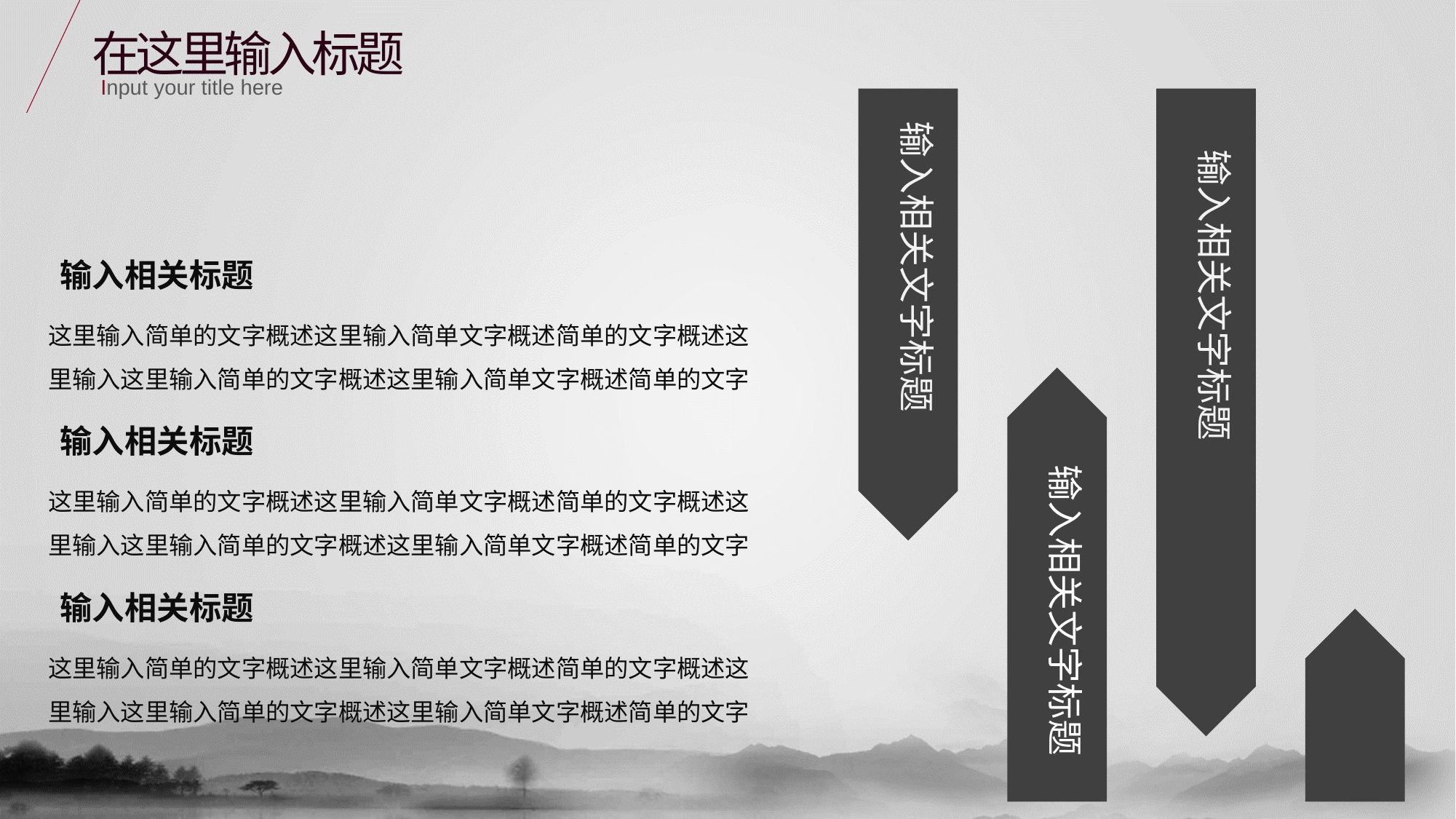

在这里输入标题
Input your title here
输入相关文字标题

输入相关文字标题

输入相关标题
这里输入简单的文字概述这里输入简单文字概述简单的文字概述这里输入这里输入简单的文字概述这里输入简单文字概述简单的文字
输入相关文字标题

输入相关标题
这里输入简单的文字概述这里输入简单文字概述简单的文字概述这里输入这里输入简单的文字概述这里输入简单文字概述简单的文字
输入相关标题
这里输入简单的文字概述这里输入简单文字概述简单的文字概述这里输入这里输入简单的文字概述这里输入简单文字概述简单的文字